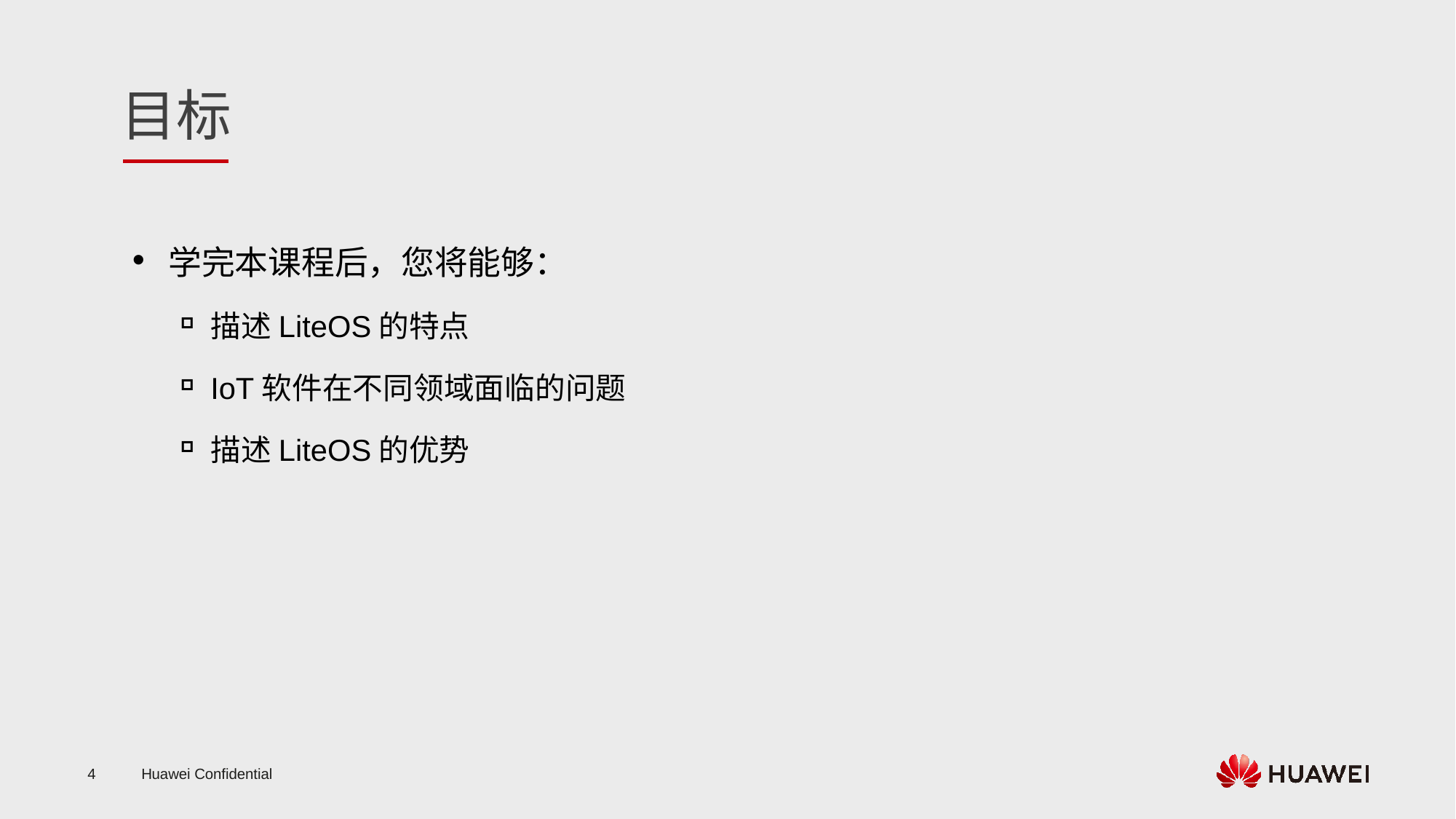

学完本课程后，您将能够：
描述LiteOS的特点
IoT软件在不同领域面临的问题
描述LiteOS的优势